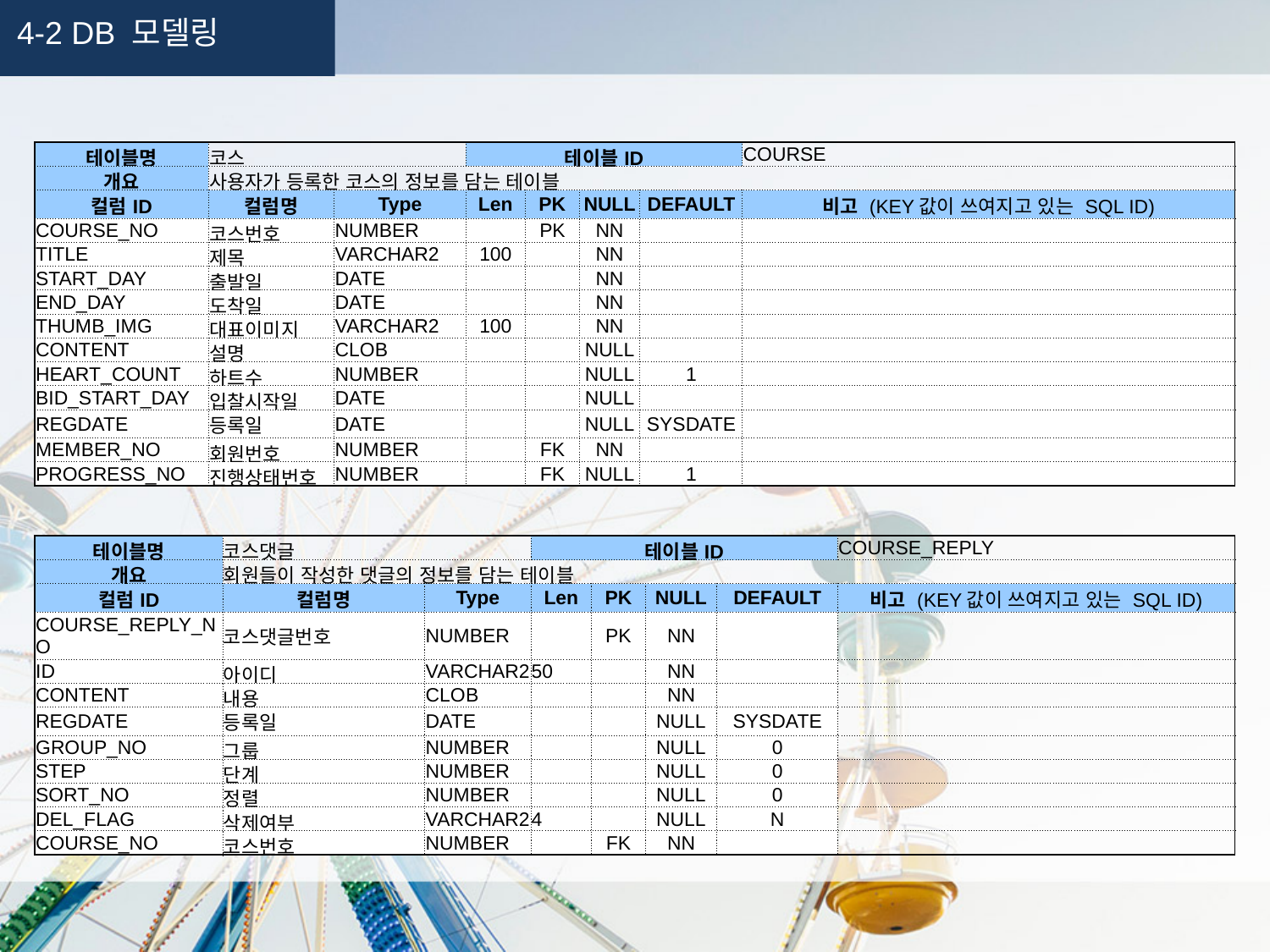

4-2 DB 모델링
| 테이블명 | 코스 |  | 테이블ID |  |  |  | COURSE |
| --- | --- | --- | --- | --- | --- | --- | --- |
| 개요 | 사용자가 등록한 코스의 정보를 담는 테이블 |  |  |  |  |  |  |
| 컬럼ID | 컬럼명 | Type | Len | PK | NULL | DEFAULT | 비고 (KEY값이 쓰여지고 있는 SQL ID) |
| COURSE\_NO | 코스번호 | NUMBER |  | PK | NN |  |  |
| TITLE | 제목 | VARCHAR2 | 100 |  | NN |  |  |
| START\_DAY | 출발일 | DATE |  |  | NN |  |  |
| END\_DAY | 도착일 | DATE |  |  | NN |  |  |
| THUMB\_IMG | 대표이미지 | VARCHAR2 | 100 |  | NN |  |  |
| CONTENT | 설명 | CLOB |  |  | NULL |  |  |
| HEART\_COUNT | 하트수 | NUMBER |  |  | NULL | 1 |  |
| BID\_START\_DAY | 입찰시작일 | DATE |  |  | NULL |  |  |
| REGDATE | 등록일 | DATE |  |  | NULL | SYSDATE |  |
| MEMBER\_NO | 회원번호 | NUMBER |  | FK | NN |  |  |
| PROGRESS\_NO | 진행상태번호 | NUMBER |  | FK | NULL | 1 |  |
| 테이블명 | 코스댓글 |  | 테이블ID |  |  |  | COURSE\_REPLY |
| --- | --- | --- | --- | --- | --- | --- | --- |
| 개요 | 회원들이 작성한 댓글의 정보를 담는 테이블 |  |  |  |  |  |  |
| 컬럼ID | 컬럼명 | Type | Len | PK | NULL | DEFAULT | 비고 (KEY값이 쓰여지고 있는 SQL ID) |
| COURSE\_REPLY\_NO | 코스댓글번호 | NUMBER |  | PK | NN |  |  |
| ID | 아이디 | VARCHAR2 | 50 |  | NN |  |  |
| CONTENT | 내용 | CLOB |  |  | NN |  |  |
| REGDATE | 등록일 | DATE |  |  | NULL | SYSDATE |  |
| GROUP\_NO | 그룹 | NUMBER |  |  | NULL | 0 |  |
| STEP | 단계 | NUMBER |  |  | NULL | 0 |  |
| SORT\_NO | 정렬 | NUMBER |  |  | NULL | 0 |  |
| DEL\_FLAG | 삭제여부 | VARCHAR2 | 4 |  | NULL | N |  |
| COURSE\_NO | 코스번호 | NUMBER |  | FK | NN |  |  |